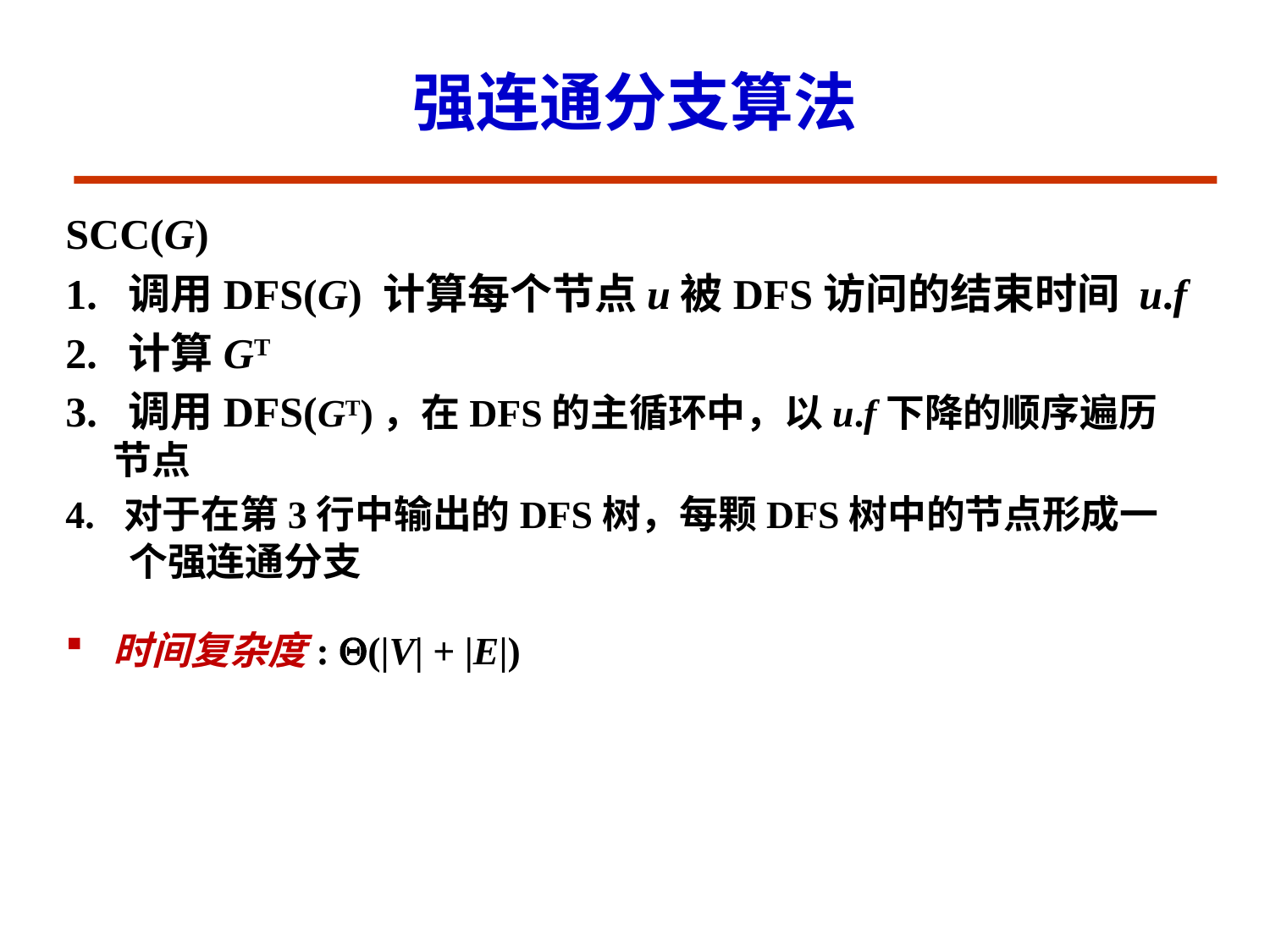

# 强连通分支算法
SCC(G)
1.  调用DFS(G) 计算每个节点u被DFS访问的结束时间 u.f
2.  计算GT
3.  调用DFS(GT)，在DFS的主循环中，以u.f下降的顺序遍历节点
4.  对于在第3行中输出的DFS树，每颗DFS树中的节点形成一个强连通分支
时间复杂度: Θ(|V| + |E|)